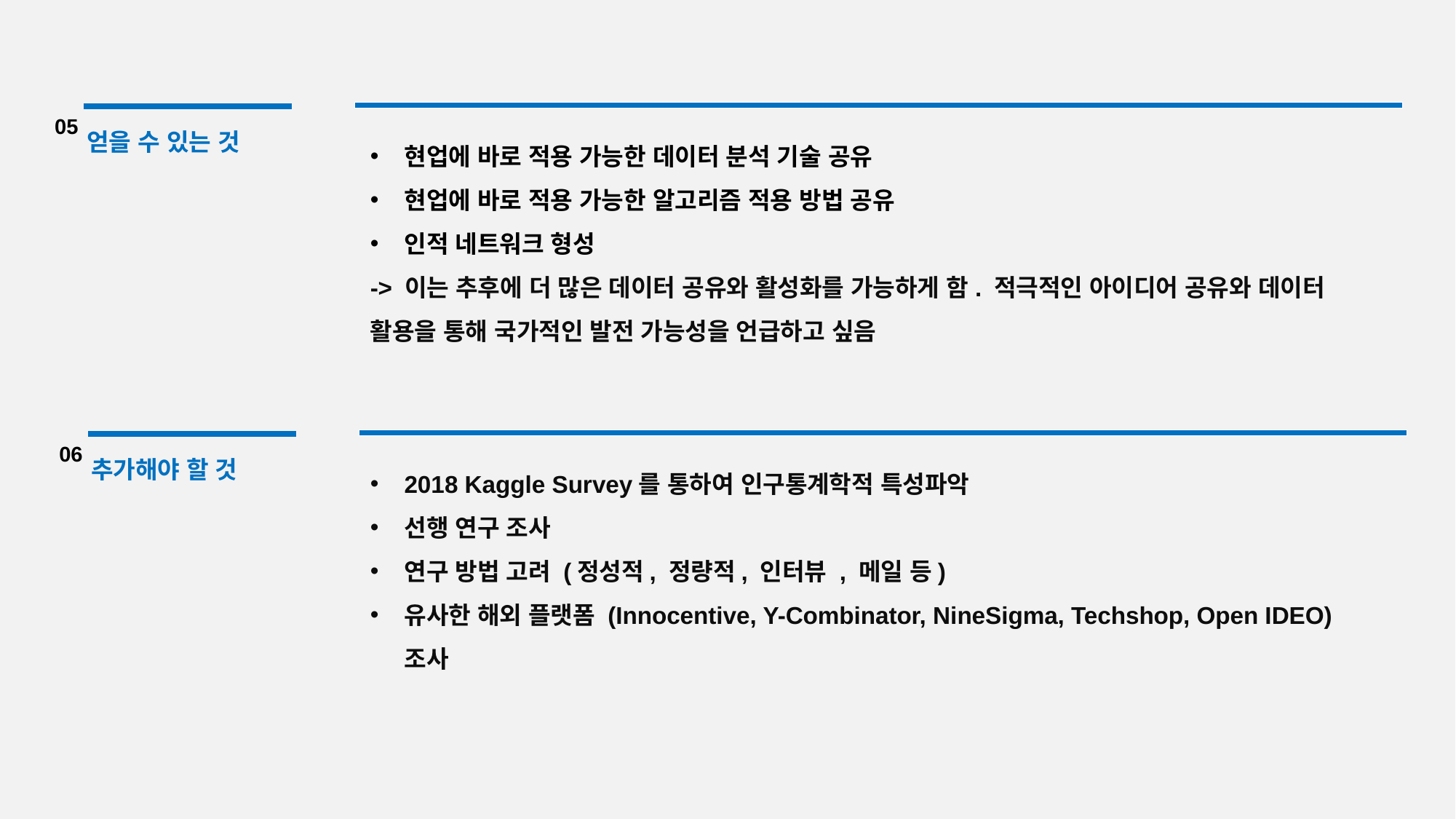

05
얻을 수 있는 것
현업에 바로 적용 가능한 데이터 분석 기술 공유
현업에 바로 적용 가능한 알고리즘 적용 방법 공유
인적 네트워크 형성
-> 이는 추후에 더 많은 데이터 공유와 활성화를 가능하게 함. 적극적인 아이디어 공유와 데이터 활용을 통해 국가적인 발전 가능성을 언급하고 싶음

06
추가해야 할 것
2018 Kaggle Survey를 통하여 인구통계학적 특성파악
선행 연구 조사
연구 방법 고려 (정성적, 정량적, 인터뷰 , 메일 등)
유사한 해외 플랫폼 (Innocentive, Y-Combinator, NineSigma, Techshop, Open IDEO) 조사